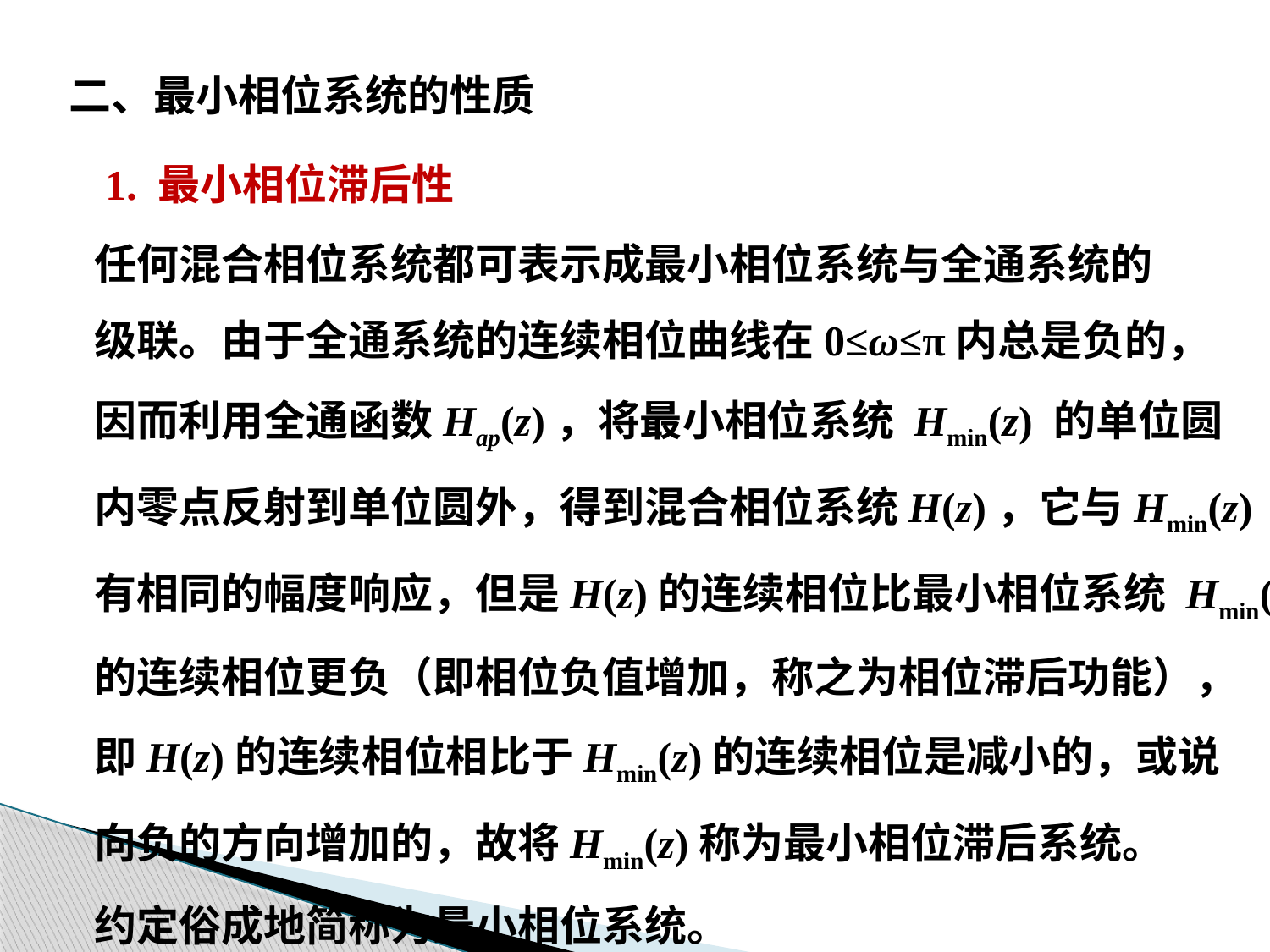

二、最小相位系统的性质
1. 最小相位滞后性
任何混合相位系统都可表示成最小相位系统与全通系统的
级联。由于全通系统的连续相位曲线在0≤ω≤π内总是负的，
因而利用全通函数Hap(z)，将最小相位系统 Hmin(z) 的单位圆
内零点反射到单位圆外，得到混合相位系统H(z)，它与Hmin(z)
有相同的幅度响应，但是H(z)的连续相位比最小相位系统 Hmin(z)
的连续相位更负（即相位负值增加，称之为相位滞后功能），
即H(z)的连续相位相比于Hmin(z)的连续相位是减小的，或说
向负的方向增加的，故将Hmin(z)称为最小相位滞后系统。
约定俗成地简称为最小相位系统。